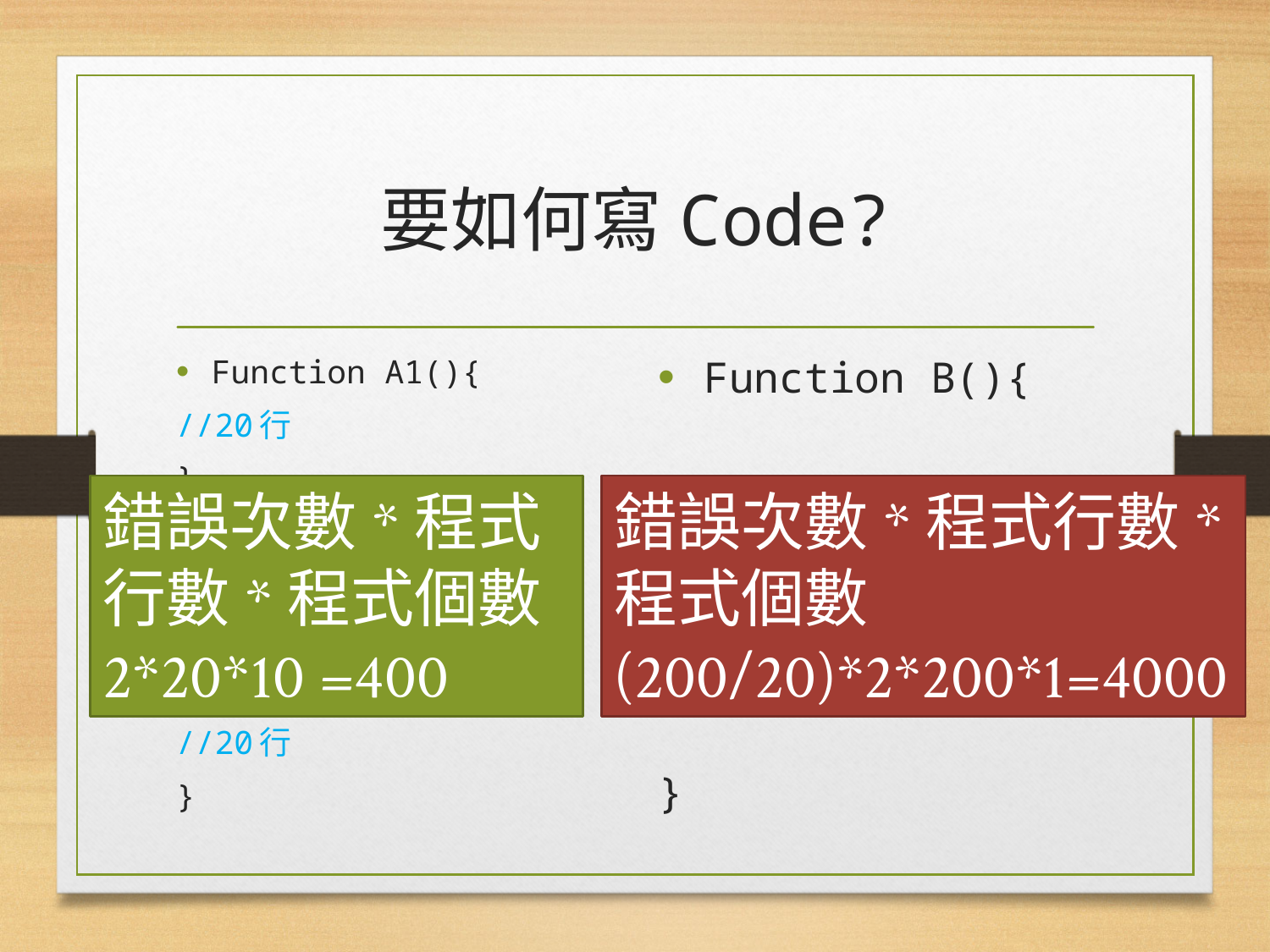

# 要如何寫Code?
Function A1(){
//20行
}
.
.
.
Function A10(){
//20行
}
Function B(){

// 200 行

}
錯誤次數*程式行數*程式個數
2*20*10 =400
錯誤次數*程式行數*程式個數
(200/20)*2*200*1=4000